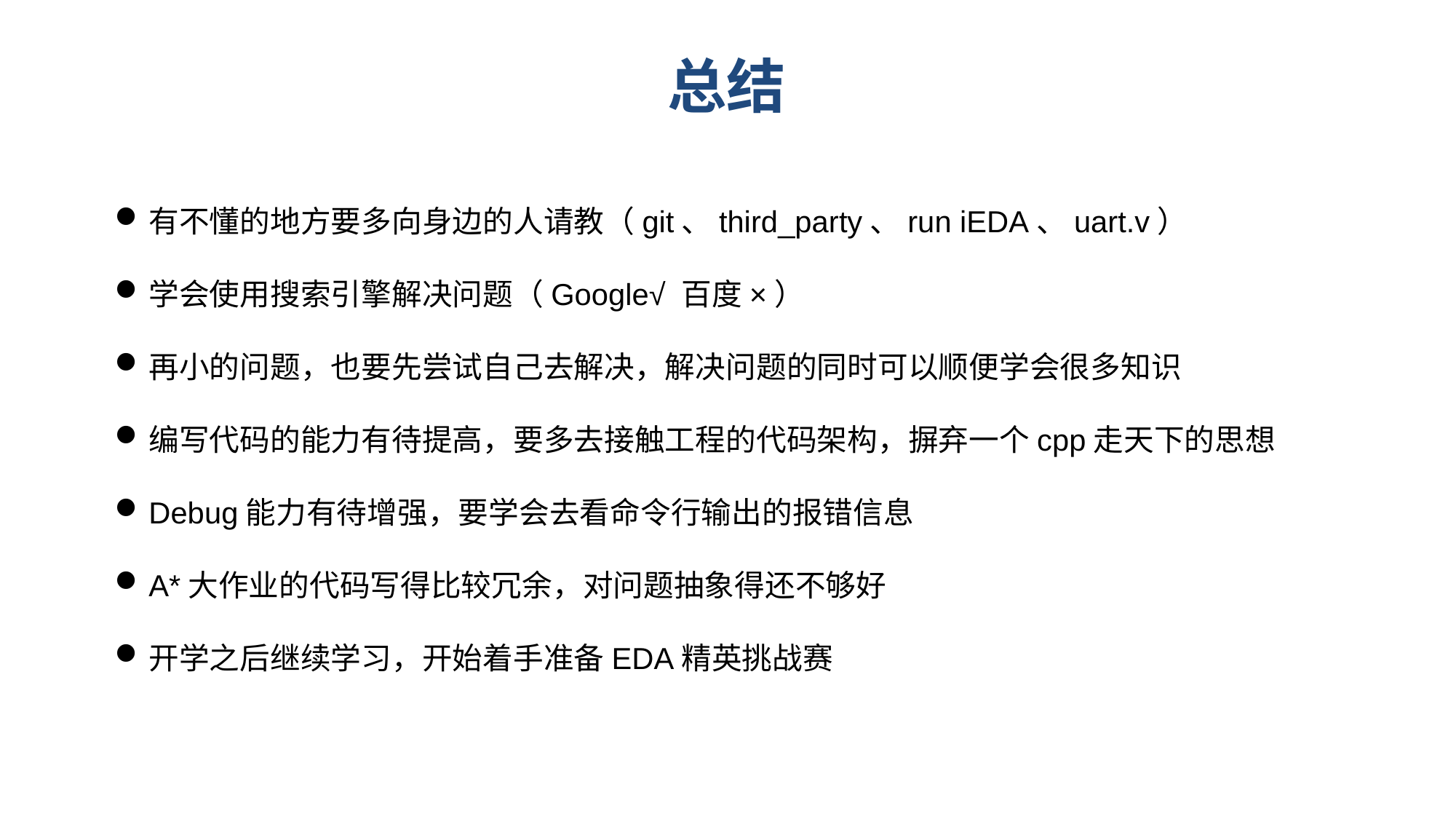

# 总结
有不懂的地方要多向身边的人请教（git、third_party、run iEDA、uart.v）

学会使用搜索引擎解决问题（Google√ 百度×）

再小的问题，也要先尝试自己去解决，解决问题的同时可以顺便学会很多知识

编写代码的能力有待提高，要多去接触工程的代码架构，摒弃一个cpp走天下的思想

Debug能力有待增强，要学会去看命令行输出的报错信息

A*大作业的代码写得比较冗余，对问题抽象得还不够好

开学之后继续学习，开始着手准备EDA精英挑战赛